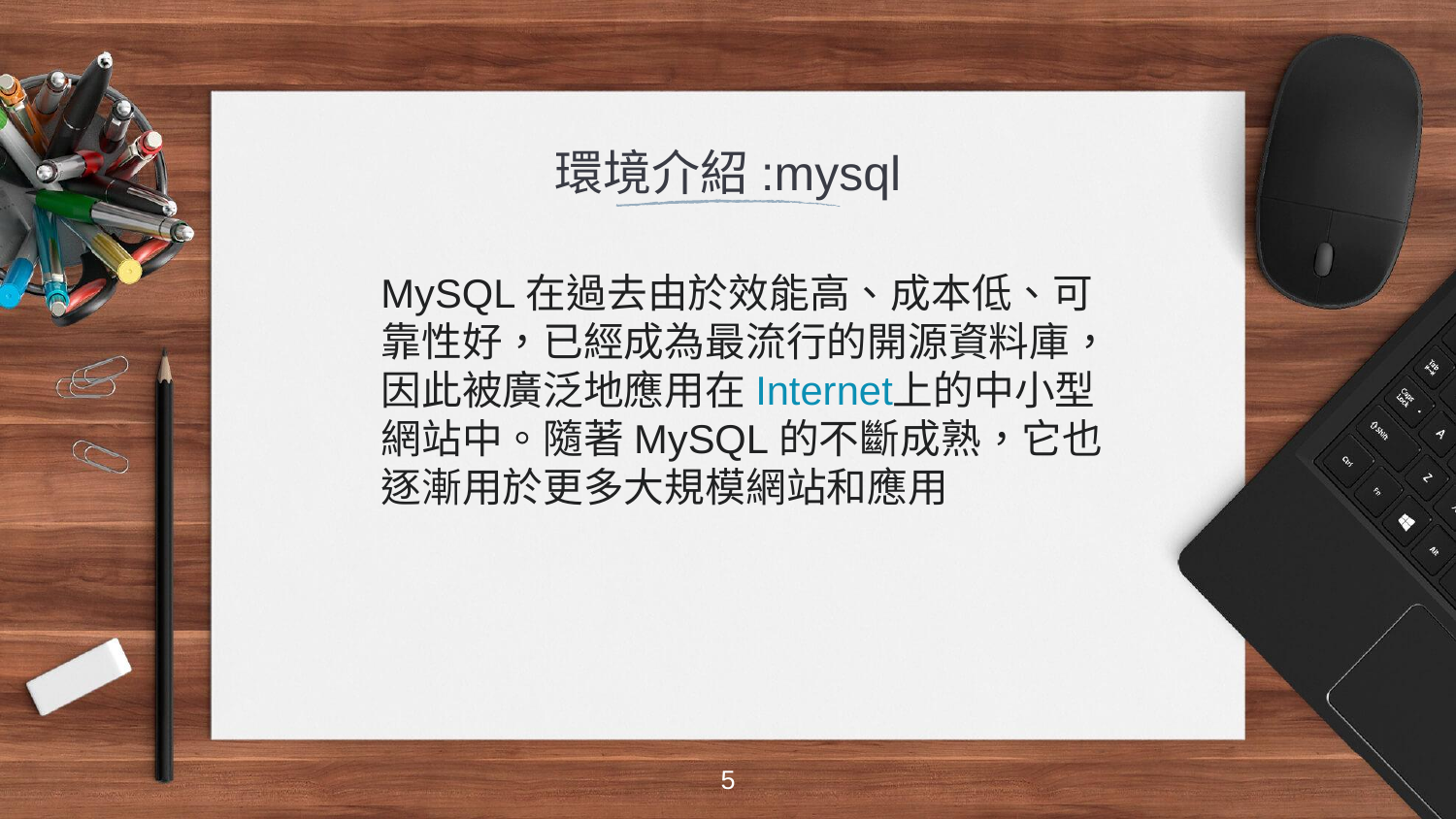

# 環境介紹:mysql
MySQL在過去由於效能高、成本低、可靠性好，已經成為最流行的開源資料庫，因此被廣泛地應用在Internet上的中小型網站中。隨著MySQL的不斷成熟，它也逐漸用於更多大規模網站和應用
5